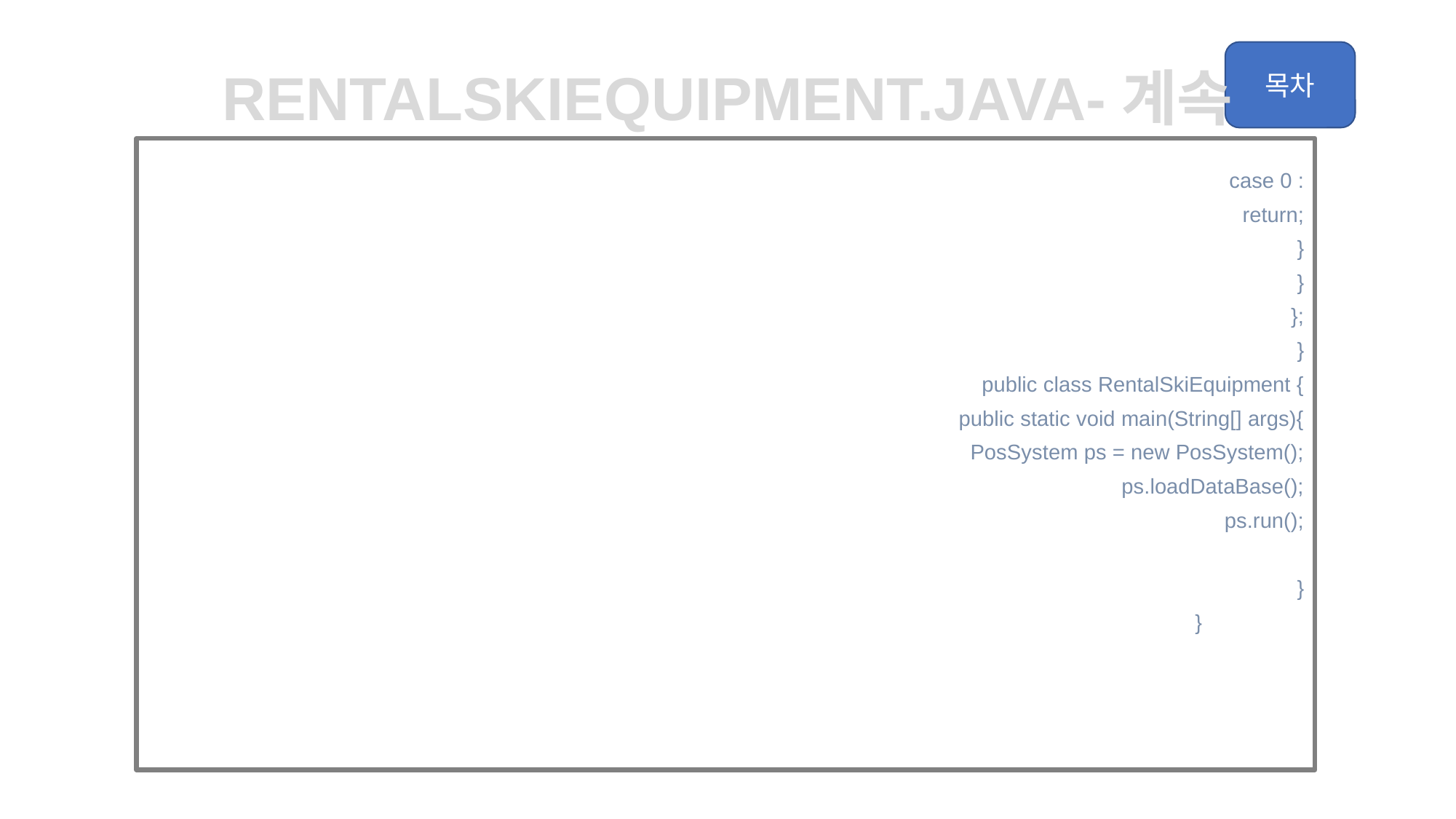

rentalskiequipment.java-계속

			case 0 :
				return;
			}
		}
	};
}
public class RentalSkiEquipment {
	public static void main(String[] args){
		PosSystem ps = new PosSystem();
		ps.loadDataBase();
		ps.run();

	}
}